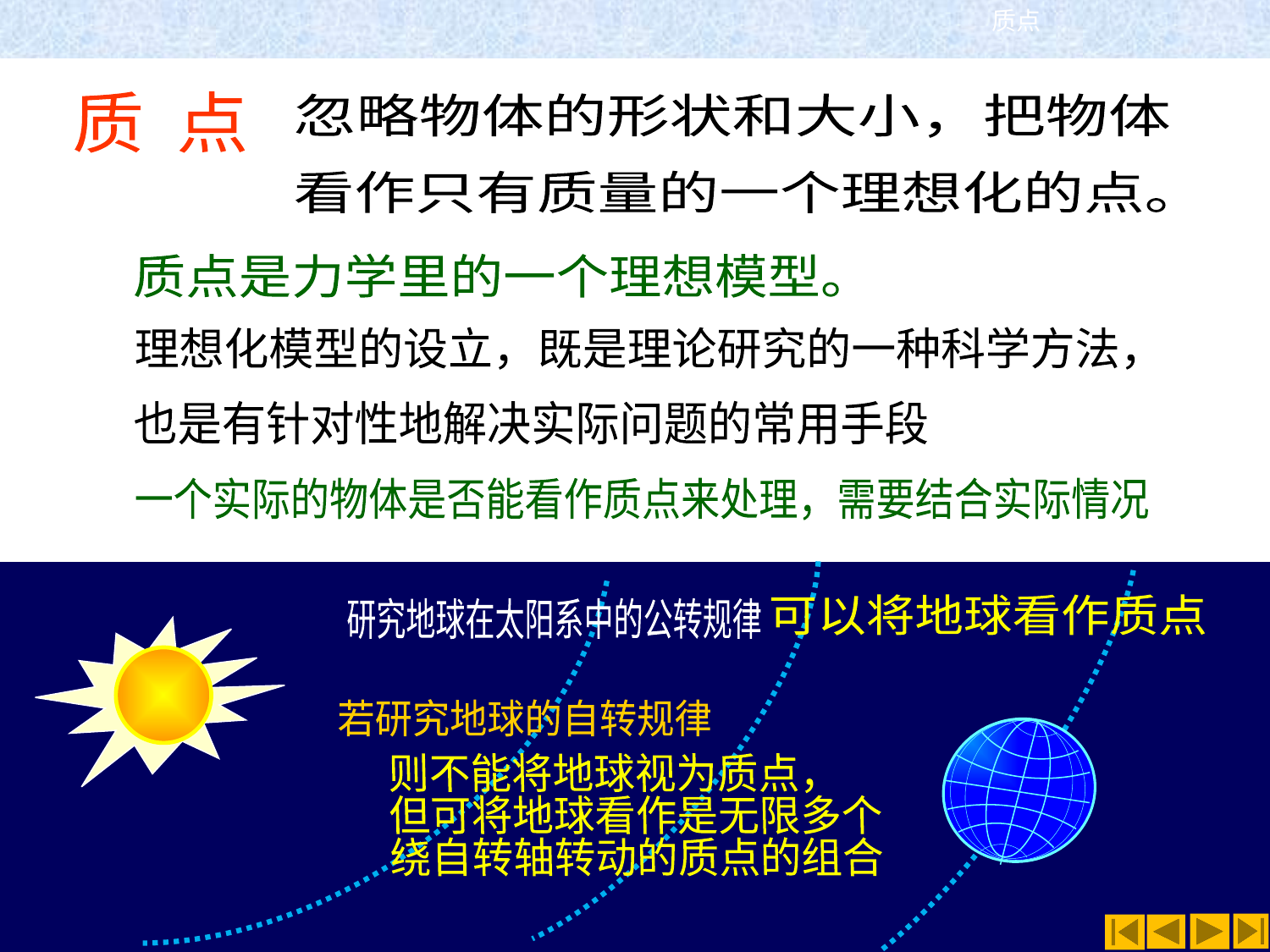

质点
质  点
忽略物体的形状和大小，把物体
看作只有质量的一个理想化的点。
质点是力学里的一个理想模型。
理想化模型的设立，既是理论研究的一种科学方法，
也是有针对性地解决实际问题的常用手段
一个实际的物体是否能看作质点来处理，需要结合实际情况

可以将地球看作质点
研究地球在太阳系中的公转规律
若研究地球的自转规律
则不能将地球视为质点，
但可将地球看作是无限多个
绕自转轴转动的质点的组合